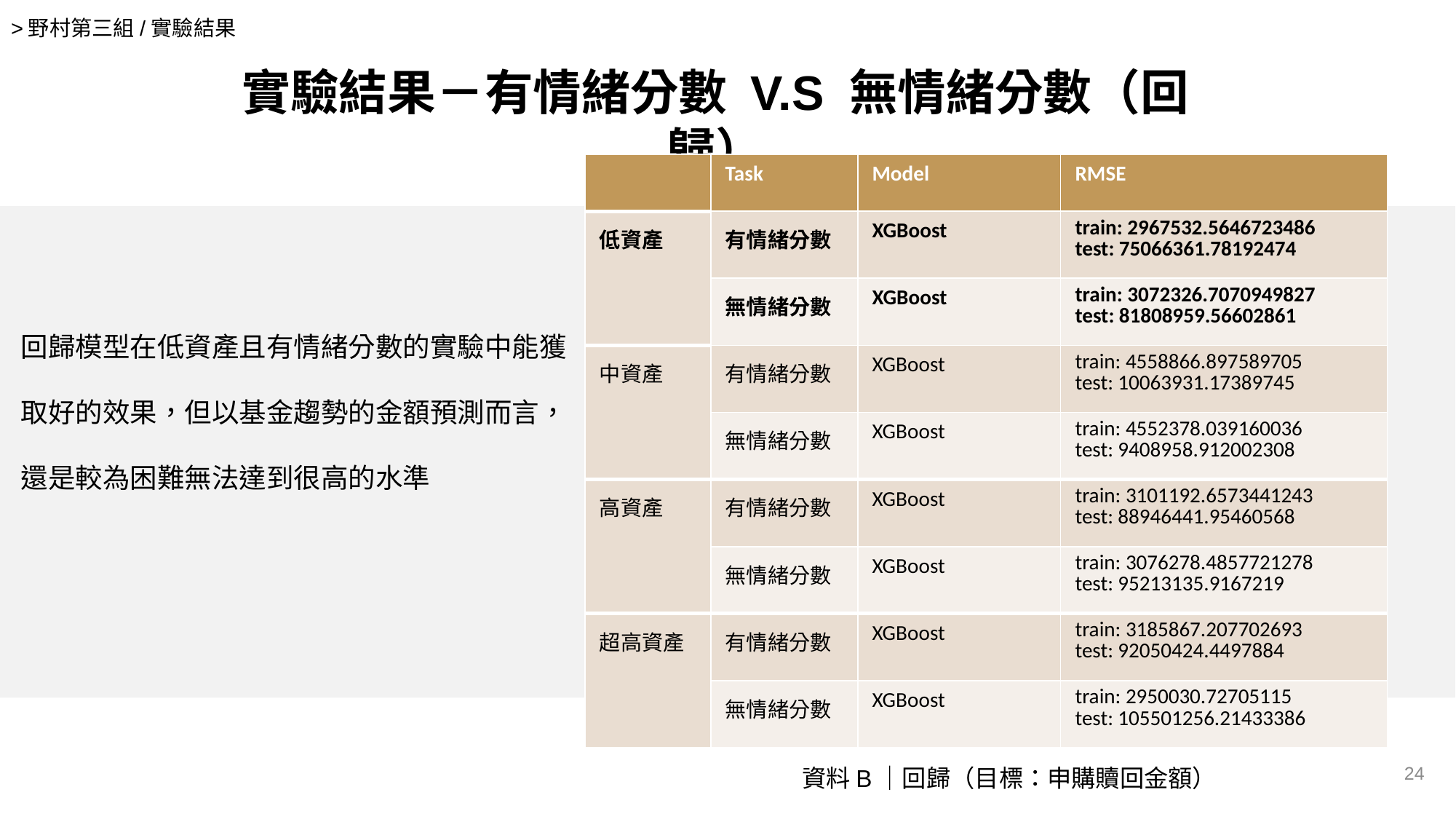

>野村第三組/實驗結果
實驗結果－有情緒分數 V.S 無情緒分數（回歸）
|  | Task | Model | RMSE |
| --- | --- | --- | --- |
| 低資產 | 有情緒分數 | XGBoost | train: 2967532.5646723486 test: 75066361.78192474 |
|  | 無情緒分數 | XGBoost | train: 3072326.7070949827 test: 81808959.56602861 |
| 中資產 | 有情緒分數 | XGBoost | train: 4558866.897589705 test: 10063931.17389745 |
|  | 無情緒分數 | XGBoost | train: 4552378.039160036 test: 9408958.912002308 |
| 高資產 | 有情緒分數 | XGBoost | train: 3101192.6573441243 test: 88946441.95460568 |
|  | 無情緒分數 | XGBoost | train: 3076278.4857721278 test: 95213135.9167219 |
| 超高資產 | 有情緒分數 | XGBoost | train: 3185867.207702693 test: 92050424.4497884 |
|  | 無情緒分數 | XGBoost | train: 2950030.72705115 test: 105501256.21433386 |

回歸模型在低資產且有情緒分數的實驗中能獲取好的效果，但以基金趨勢的金額預測而言，還是較為困難無法達到很高的水準
24
資料B｜回歸（目標：申購贖回金額）